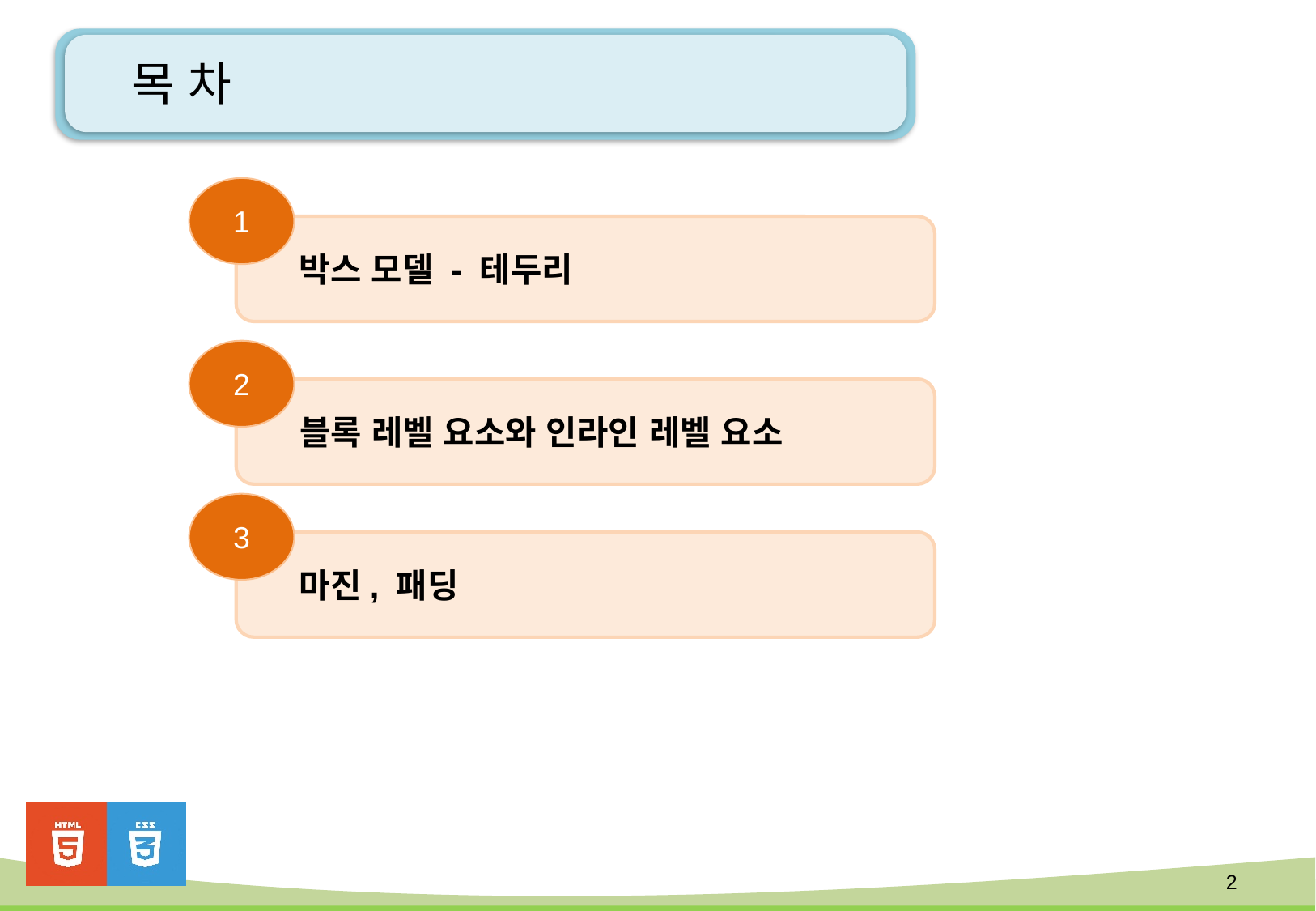

# 목 차
1
    박스 모델 - 테두리
2
     블록 레벨 요소와 인라인 레벨 요소
3
    마진, 패딩
2